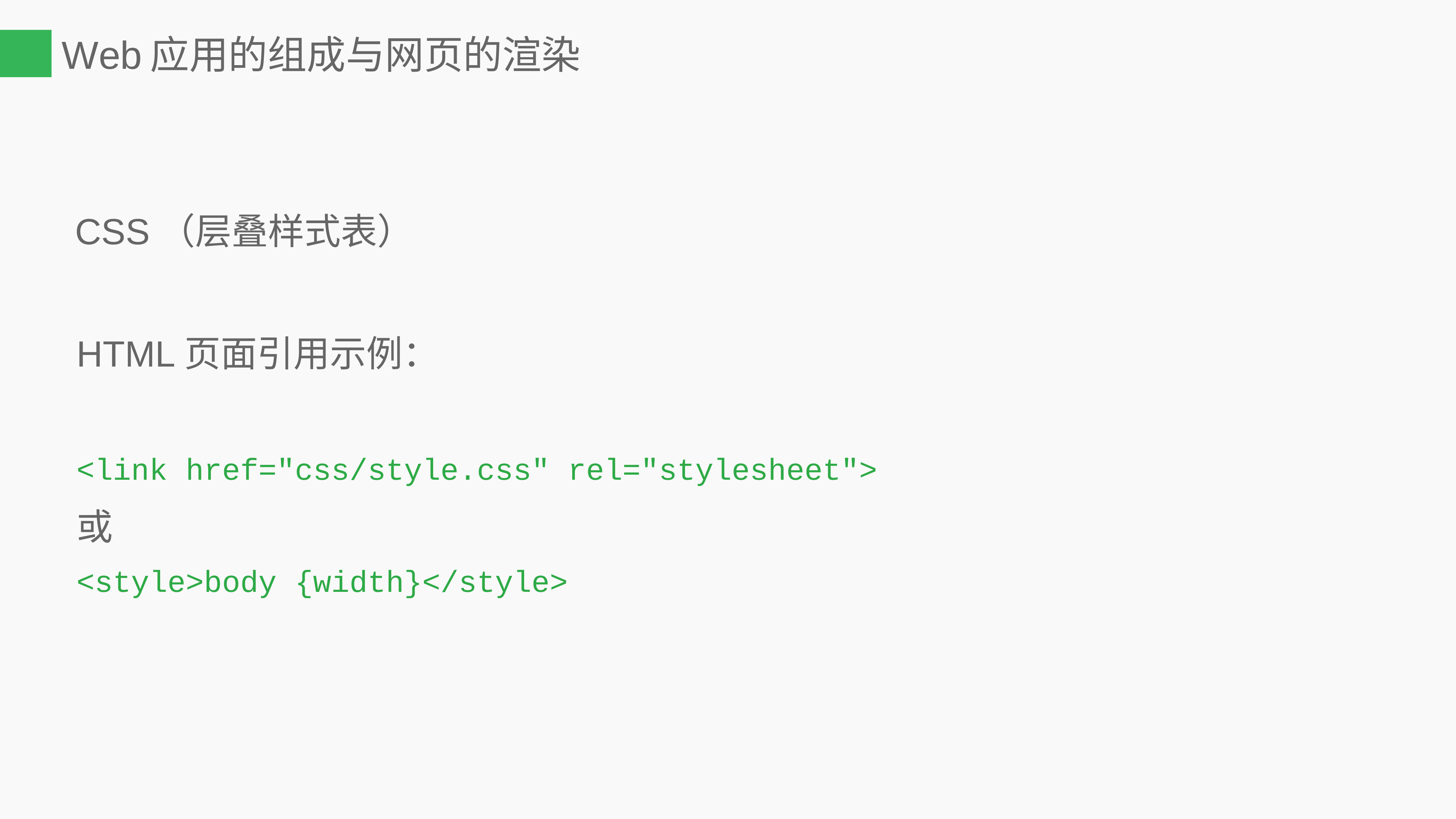

# Web应用的组成与网页的渲染
 CSS（层叠样式表）

HTML页面引用示例：

<link href="css/style.css" rel="stylesheet">
或
<style>body {width}</style>